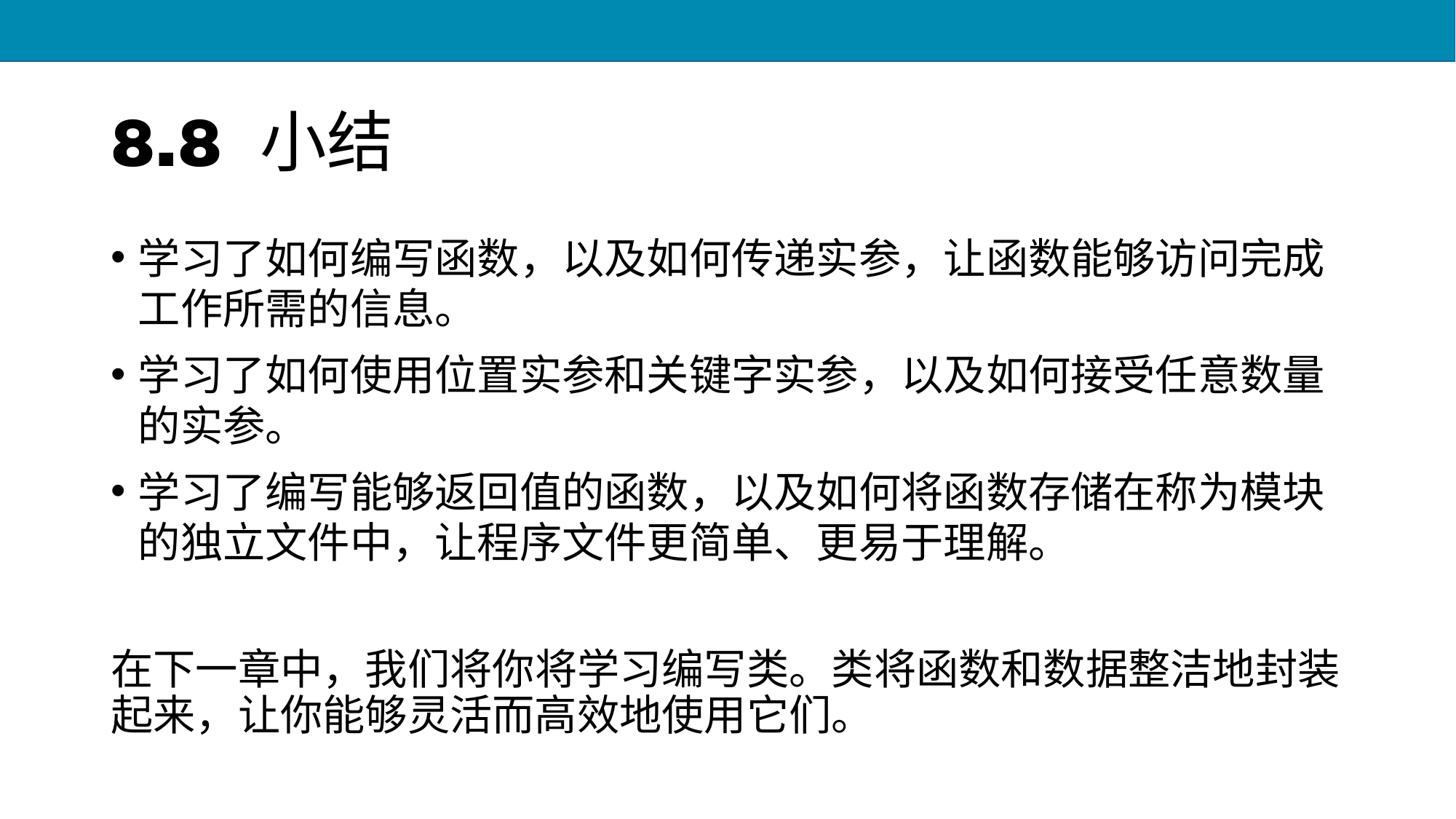

# 8.8 小结
学习了如何编写函数，以及如何传递实参，让函数能够访问完成工作所需的信息。
学习了如何使用位置实参和关键字实参，以及如何接受任意数量的实参。
学习了编写能够返回值的函数，以及如何将函数存储在称为模块的独立文件中，让程序文件更简单、更易于理解。

在下一章中，我们将你将学习编写类。类将函数和数据整洁地封装起来，让你能够灵活而高效地使用它们。